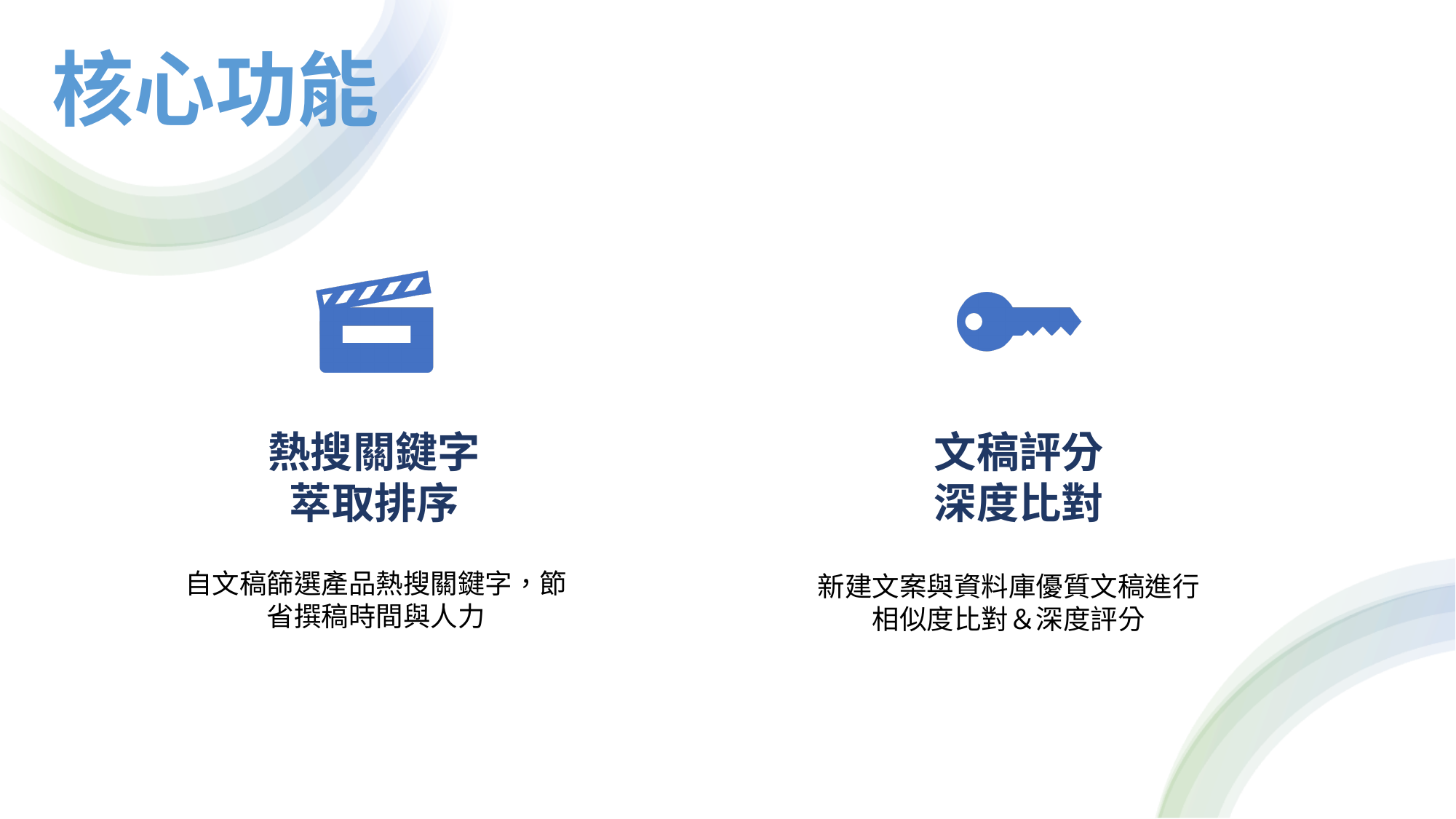

核心功能
熱搜關鍵字
萃取排序
自文稿篩選產品熱搜關鍵字，節省撰稿時間與人力
文稿評分
深度比對
新建文案與資料庫優質文稿進行相似度比對＆深度評分